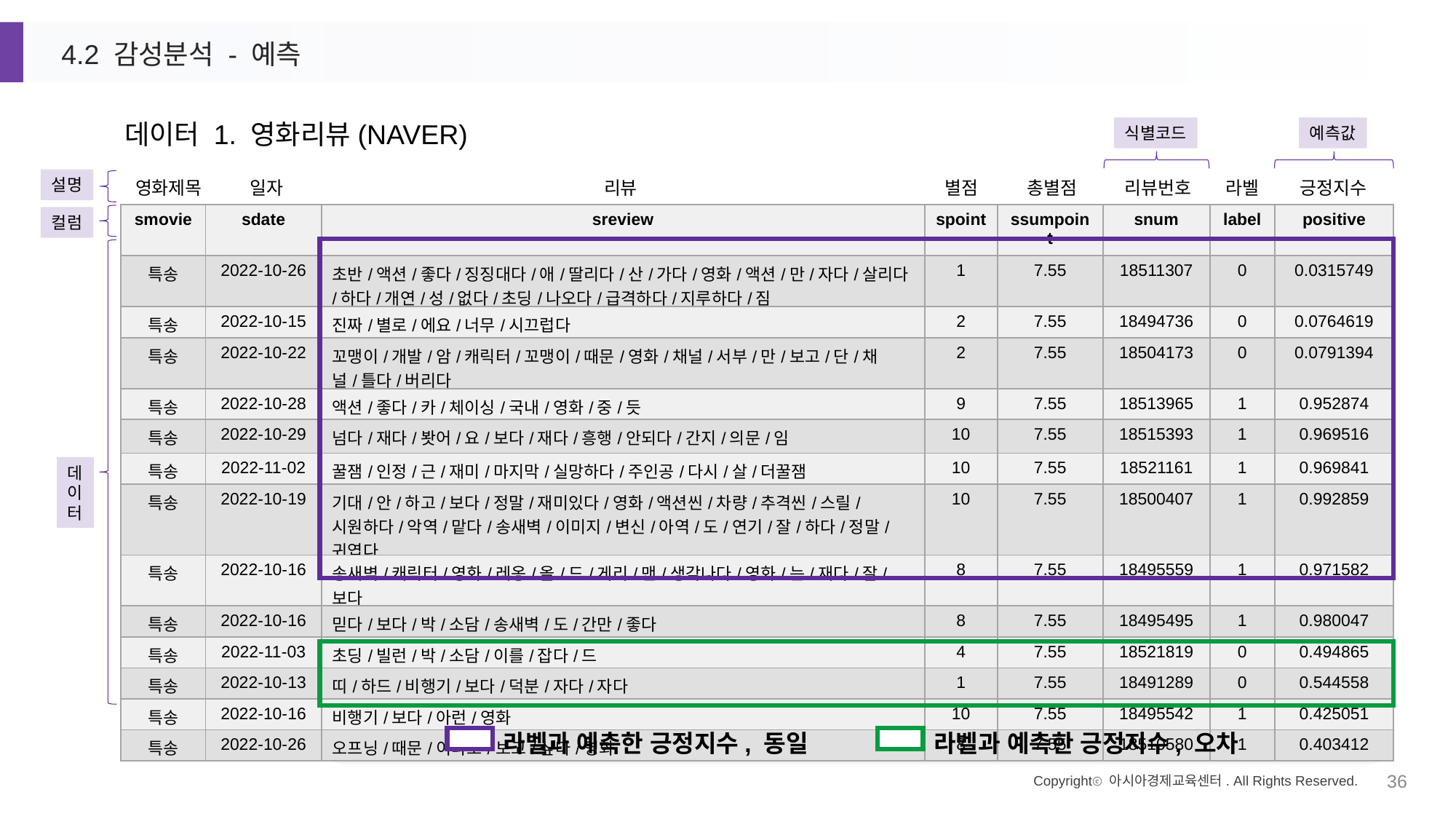

4.2 감성분석 - 예측

데이터 1. 영화리뷰(NAVER)

식별코드
예측값
| 영화제목 | 일자 | 리뷰 | 별점 | 총별점 | 리뷰번호 | 라벨 | 긍정지수 |
| --- | --- | --- | --- | --- | --- | --- | --- |
설명

| smovie | sdate | sreview | spoint | ssumpoint | snum | label | positive |
| --- | --- | --- | --- | --- | --- | --- | --- |
| 특송 | 2022-10-26 | 초반/액션/좋다/징징대다/애/딸리다/산/가다/영화/액션/만/자다/살리다/하다/개연/성/없다/초딩/나오다/급격하다/지루하다/짐 | 1 | 7.55 | 18511307 | 0 | 0.0315749 |
| 특송 | 2022-10-15 | 진짜/별로/에요/너무/시끄럽다 | 2 | 7.55 | 18494736 | 0 | 0.0764619 |
| 특송 | 2022-10-22 | 꼬맹이/개발/암/캐릭터/꼬맹이/때문/영화/채널/서부/만/보고/단/채널/틀다/버리다 | 2 | 7.55 | 18504173 | 0 | 0.0791394 |
| 특송 | 2022-10-28 | 액션/좋다/카/체이싱/국내/영화/중/듯 | 9 | 7.55 | 18513965 | 1 | 0.952874 |
| 특송 | 2022-10-29 | 넘다/재다/봣어/요/보다/재다/흥행/안되다/간지/의문/임 | 10 | 7.55 | 18515393 | 1 | 0.969516 |
| 특송 | 2022-11-02 | 꿀잼/인정/근/재미/마지막/실망하다/주인공/다시/살/더꿀잼 | 10 | 7.55 | 18521161 | 1 | 0.969841 |
| 특송 | 2022-10-19 | 기대/안/하고/보다/정말/재미있다/영화/액션씬/차량/추격씬/스릴/시원하다/악역/맡다/송새벽/이미지/변신/아역/도/연기/잘/하다/정말/귀엽다 | 10 | 7.55 | 18500407 | 1 | 0.992859 |
| 특송 | 2022-10-16 | 송새벽/캐릭터/영화/레옹/올/드/게리/맨/생각나다/영화/는/재다/잘/보다 | 8 | 7.55 | 18495559 | 1 | 0.971582 |
| 특송 | 2022-10-16 | 믿다/보다/박/소담/송새벽/도/간만/좋다 | 8 | 7.55 | 18495495 | 1 | 0.980047 |
| 특송 | 2022-11-03 | 초딩/빌런/박/소담/이를/잡다/드 | 4 | 7.55 | 18521819 | 0 | 0.494865 |
| 특송 | 2022-10-13 | 띠/하드/비행기/보다/덕분/자다/자다 | 1 | 7.55 | 18491289 | 0 | 0.544558 |
| 특송 | 2022-10-16 | 비행기/보다/아런/영화 | 10 | 7.55 | 18495542 | 1 | 0.425051 |
| 특송 | 2022-10-26 | 오프닝/때문/이라도/보고/싶다/영화 | 8 | 7.55 | 18510580 | 1 | 0.403412 |

컬럼

데
이
터

라벨과 예측한 긍정지수, 동일
라벨과 예측한 긍정지수, 오차

Copyrightⓒ 아시아경제교육센터. All Rights Reserved.